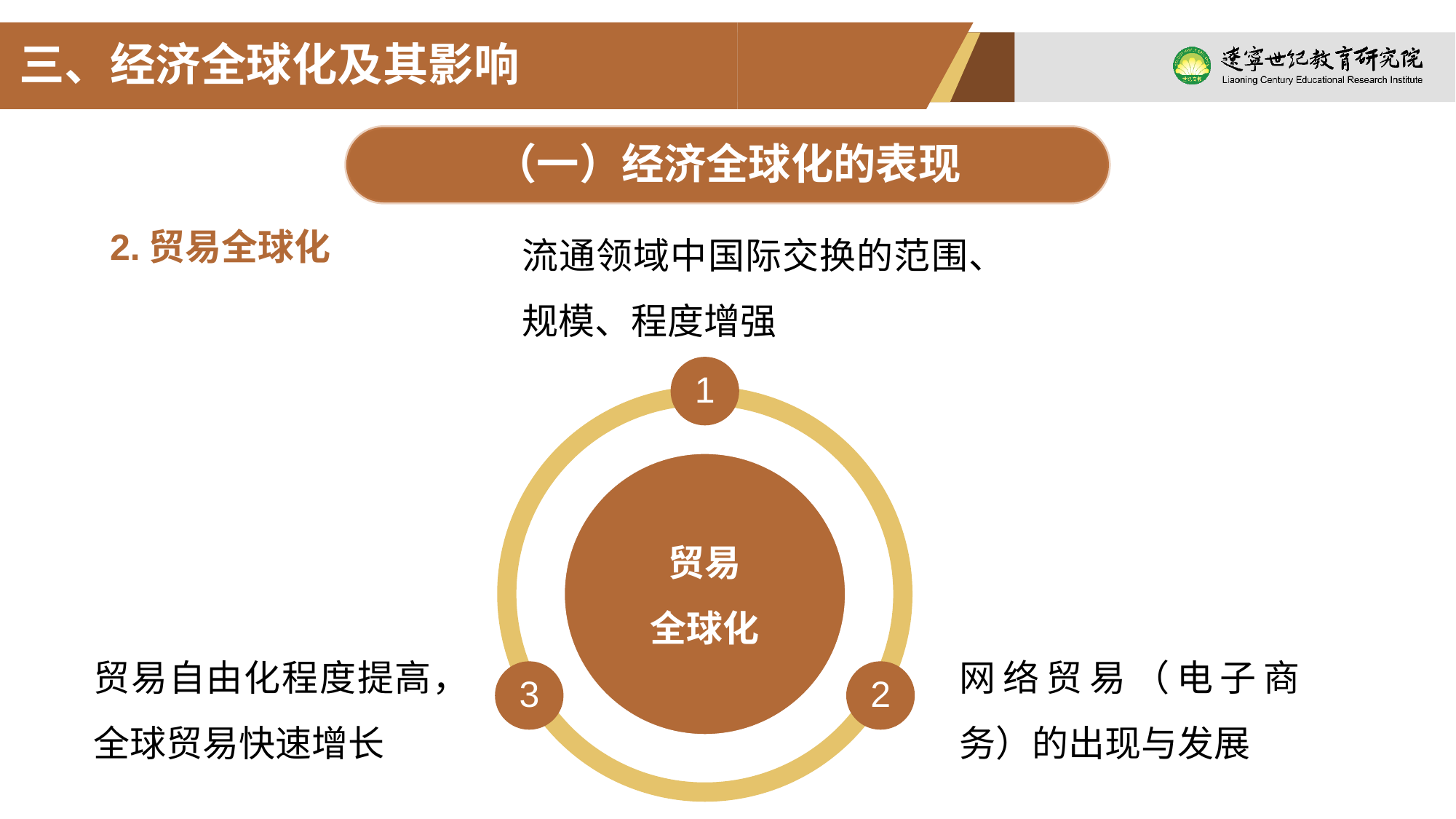

三、经济全球化及其影响
（一）经济全球化的表现
流通领域中国际交换的范围、规模、程度增强
2.贸易全球化
1

贸易
全球化
3
2
贸易自由化程度提高，全球贸易快速增长
网络贸易（电子商务）的出现与发展